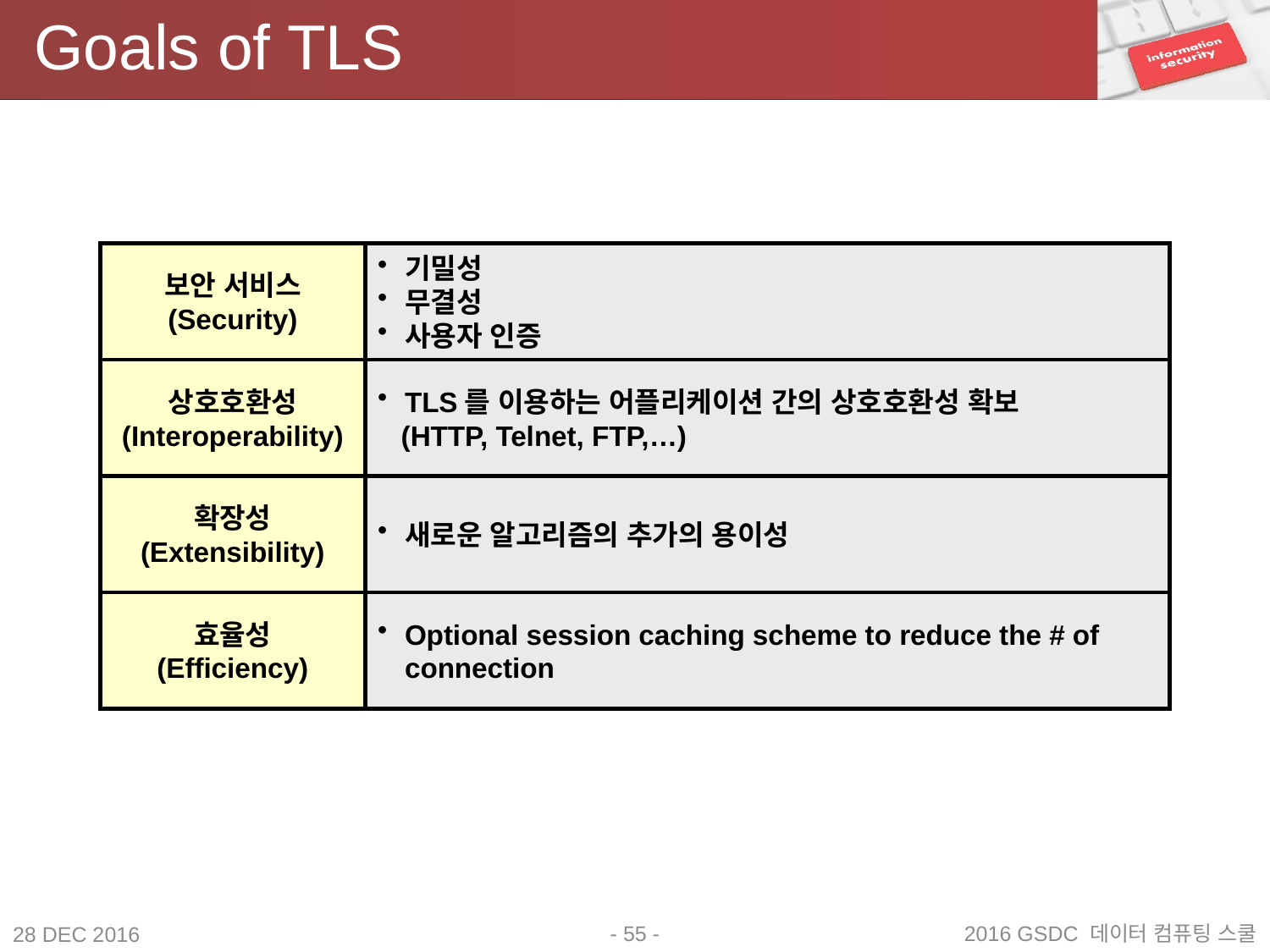

# Goals of TLS
보안 서비스
(Security)
기밀성
무결성
사용자 인증
상호호환성
(Interoperability)
TLS를 이용하는 어플리케이션 간의 상호호환성 확보
   (HTTP, Telnet, FTP,…)
확장성
(Extensibility)
새로운 알고리즘의 추가의 용이성
효율성
(Efficiency)
Optional session caching scheme to reduce the # of connection
55
2016 GSDC 데이터 컴퓨팅 스쿨
28 DEC 2016